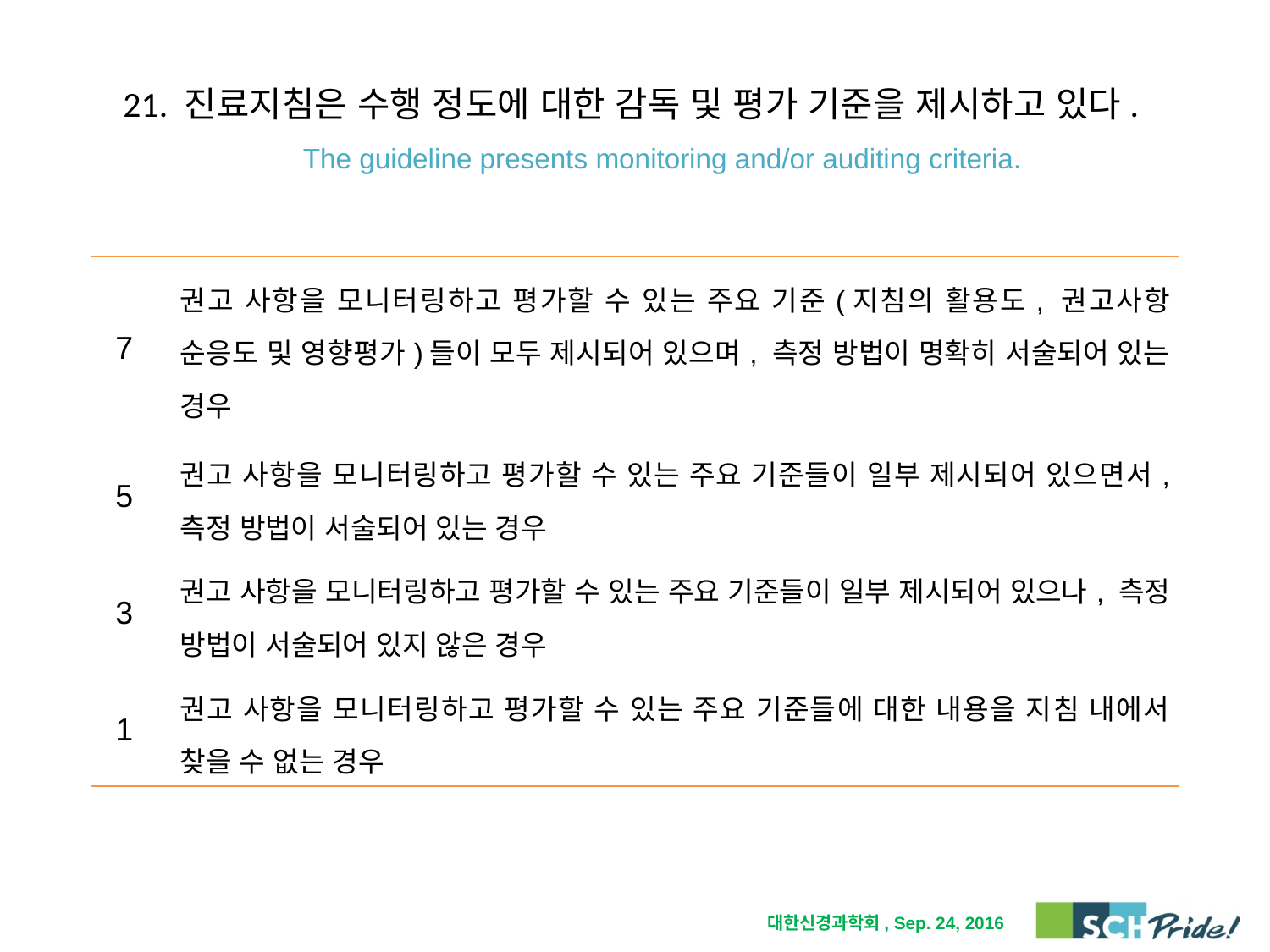

# 21. 진료지침은 수행 정도에 대한 감독 및 평가 기준을 제시하고 있다. The guideline presents monitoring and/or auditing criteria.
| 7 | 권고 사항을 모니터링하고 평가할 수 있는 주요 기준(지침의 활용도, 권고사항 순응도 및 영향평가)들이 모두 제시되어 있으며, 측정 방법이 명확히 서술되어 있는 경우 |
| --- | --- |
| 5 | 권고 사항을 모니터링하고 평가할 수 있는 주요 기준들이 일부 제시되어 있으면서, 측정 방법이 서술되어 있는 경우 |
| 3 | 권고 사항을 모니터링하고 평가할 수 있는 주요 기준들이 일부 제시되어 있으나, 측정 방법이 서술되어 있지 않은 경우 |
| 1 | 권고 사항을 모니터링하고 평가할 수 있는 주요 기준들에 대한 내용을 지침 내에서 찾을 수 없는 경우 |